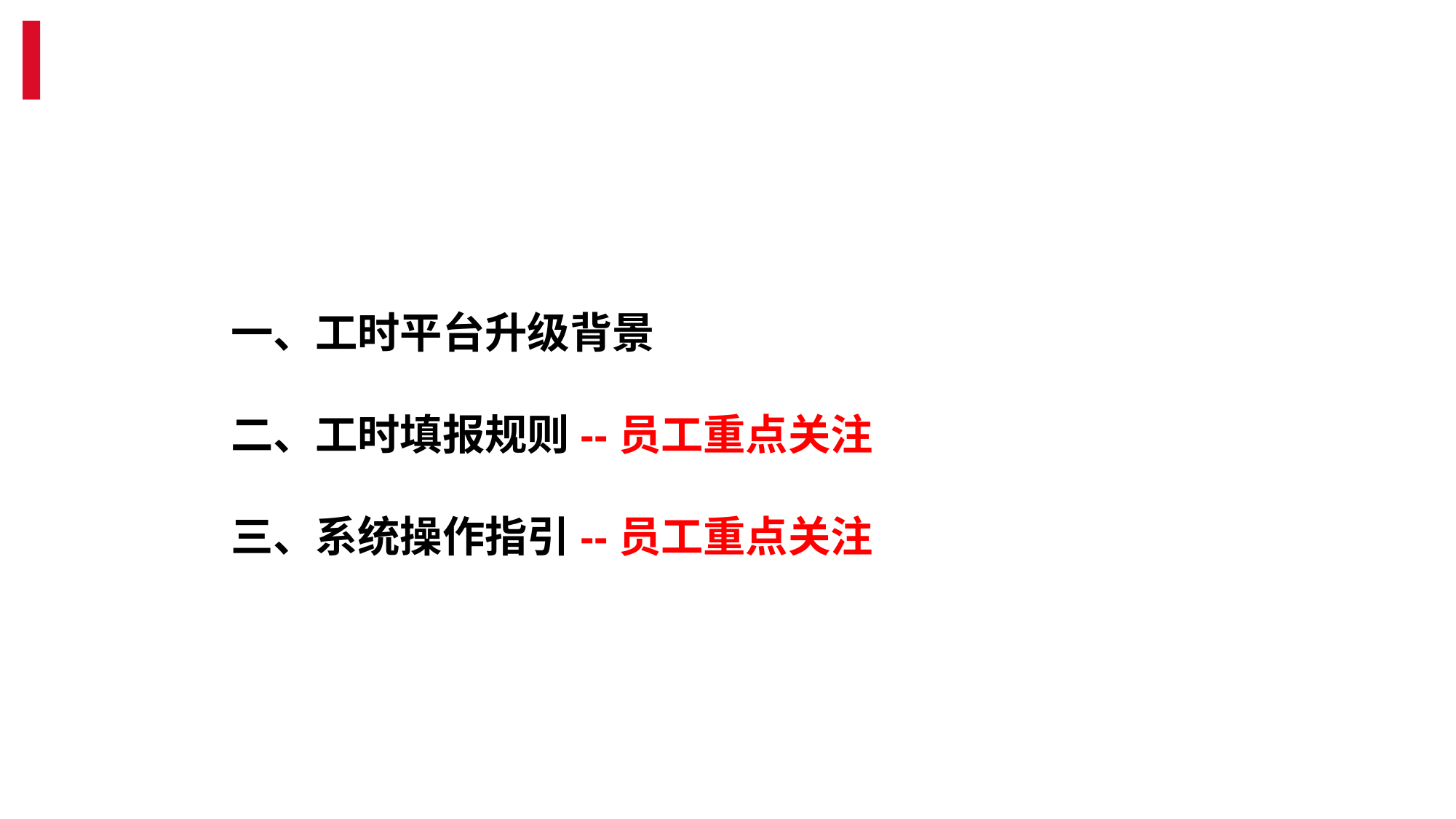

一、工时平台升级背景
二、工时填报规则--员工重点关注
三、系统操作指引--员工重点关注